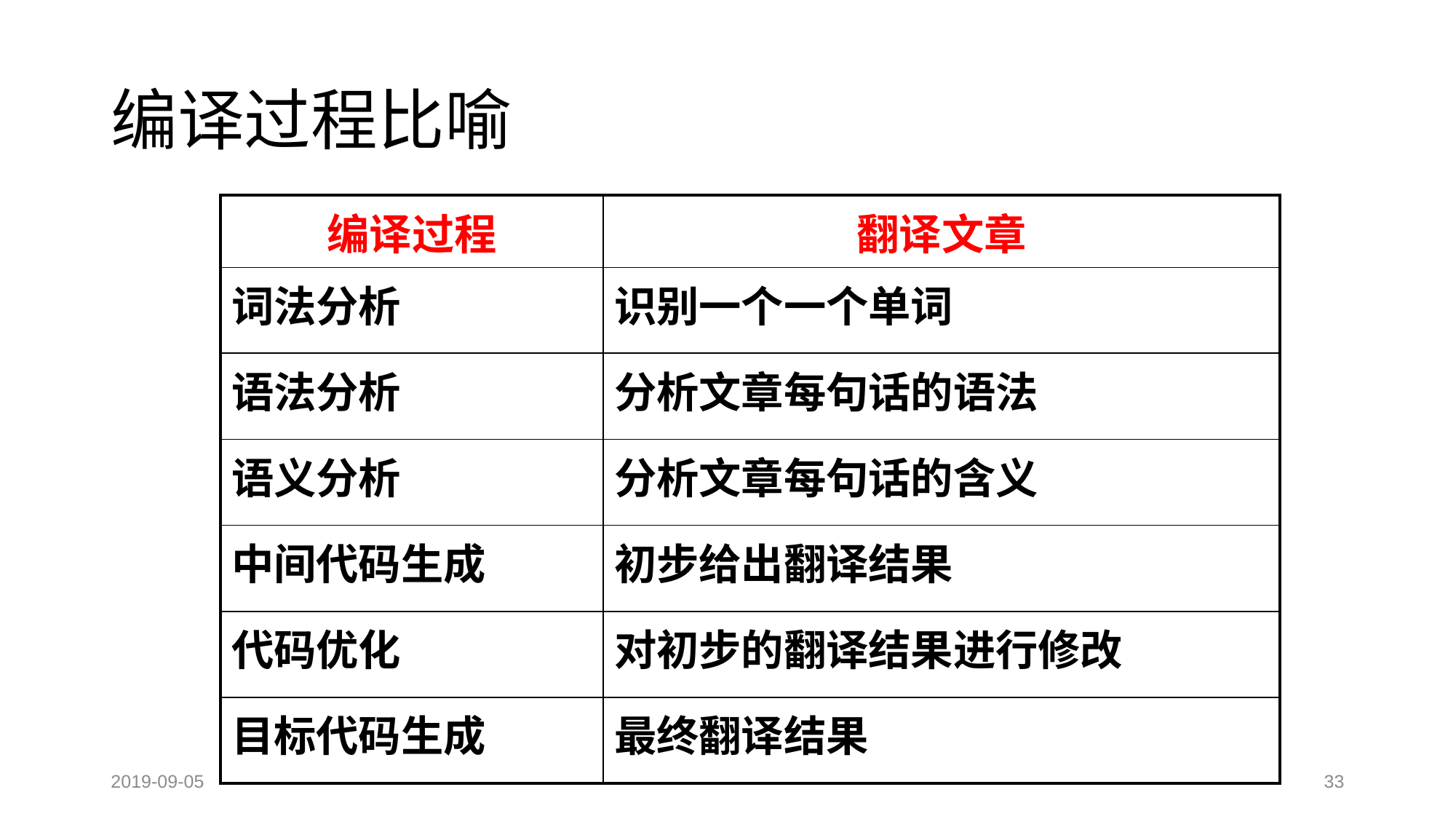

编译过程比喻
| 编译过程 | 翻译文章 |
| --- | --- |
| 词法分析 | 识别一个一个单词 |
| 语法分析 | 分析文章每句话的语法 |
| 语义分析 | 分析文章每句话的含义 |
| 中间代码生成 | 初步给出翻译结果 |
| 代码优化 | 对初步的翻译结果进行修改 |
| 目标代码生成 | 最终翻译结果 |
2019-09-05
33